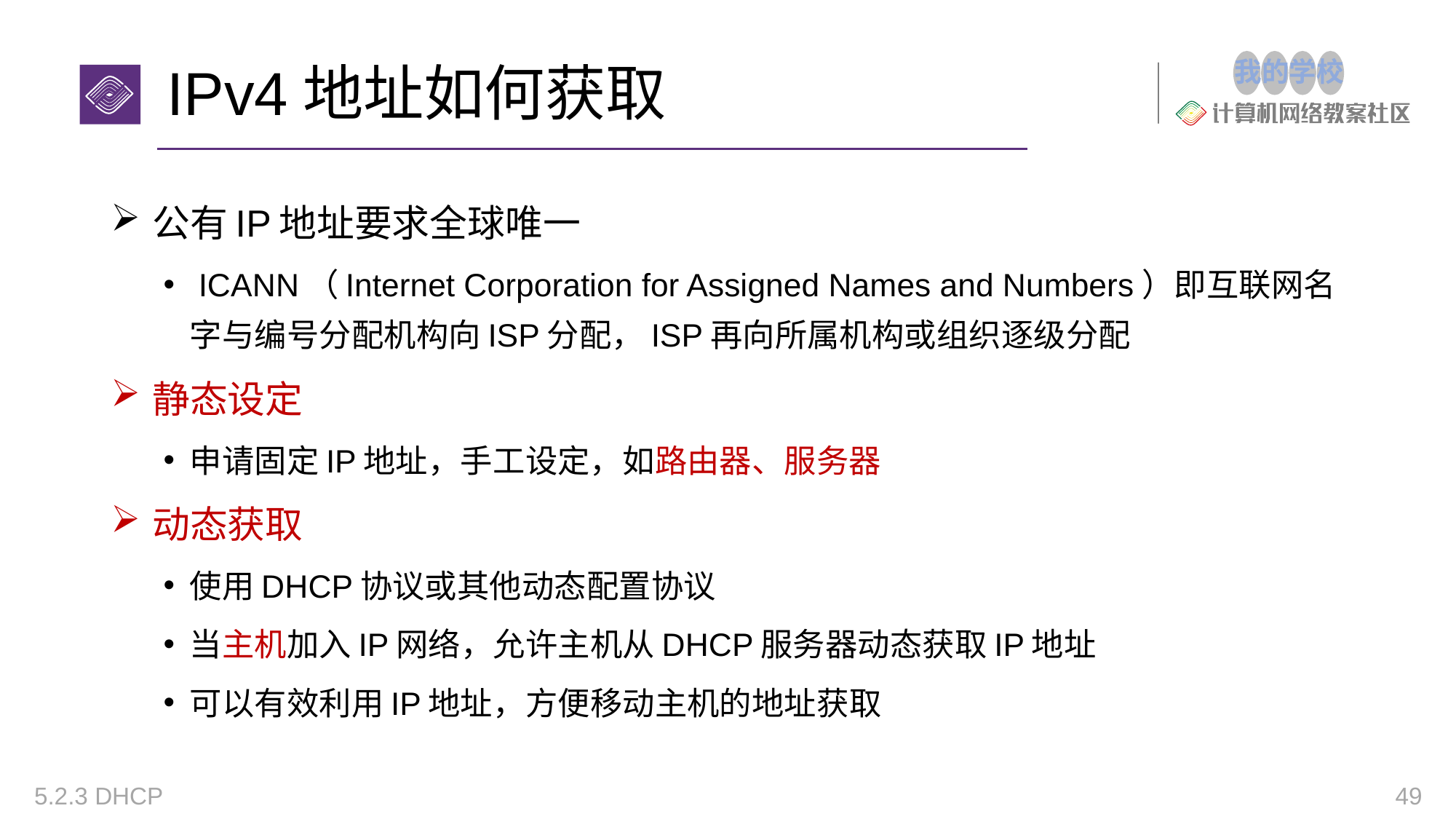

# IPv4地址如何获取
公有IP地址要求全球唯一
 ICANN（Internet Corporation for Assigned Names and Numbers）即互联网名字与编号分配机构向ISP分配，ISP再向所属机构或组织逐级分配
静态设定
申请固定IP地址，手工设定，如路由器、服务器
动态获取
使用DHCP协议或其他动态配置协议
当主机加入IP网络，允许主机从DHCP服务器动态获取IP地址
可以有效利用IP地址，方便移动主机的地址获取

5.2.3 DHCP
49